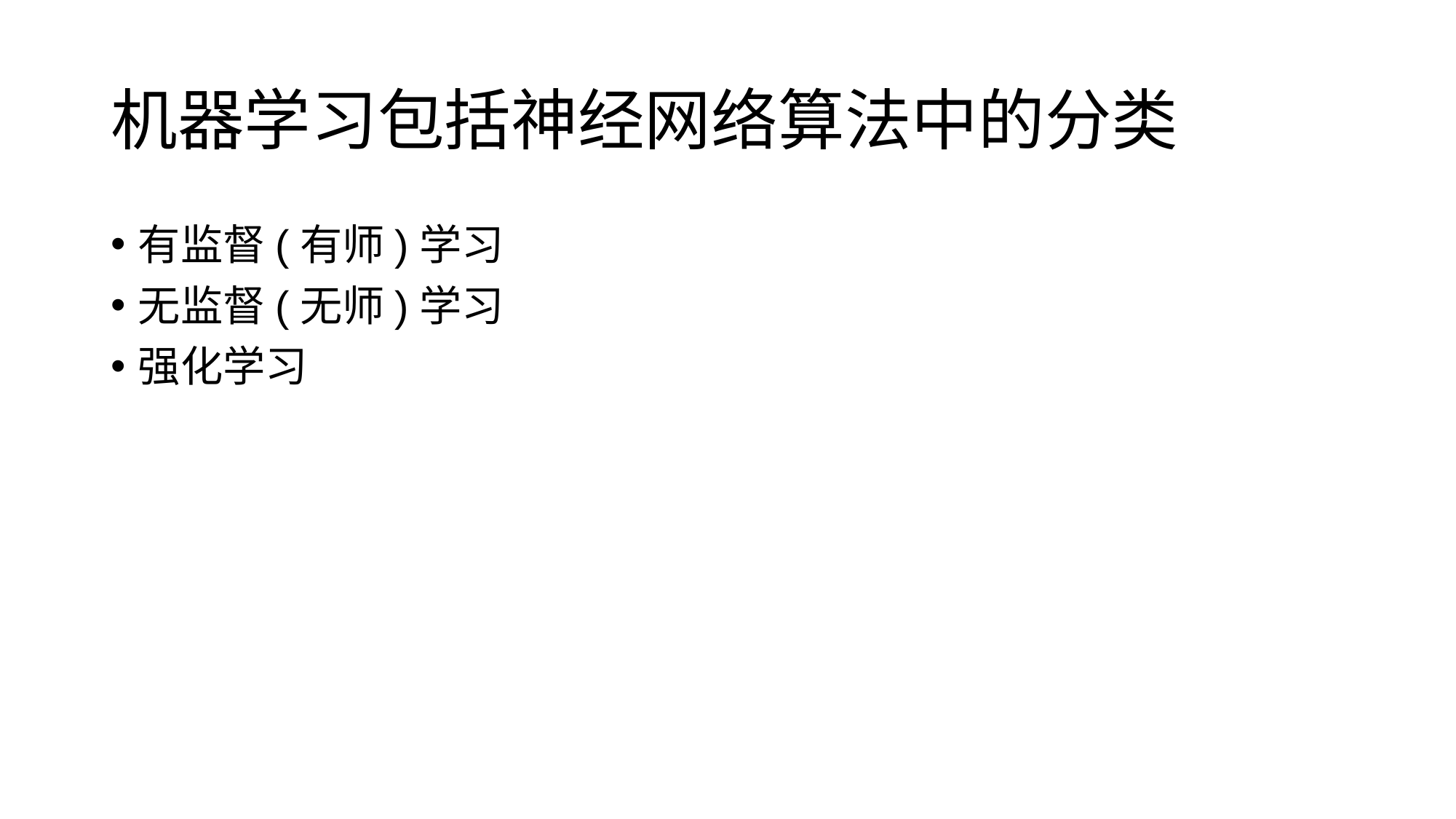

# 机器学习包括神经网络算法中的分类
有监督(有师)学习
无监督(无师)学习
强化学习